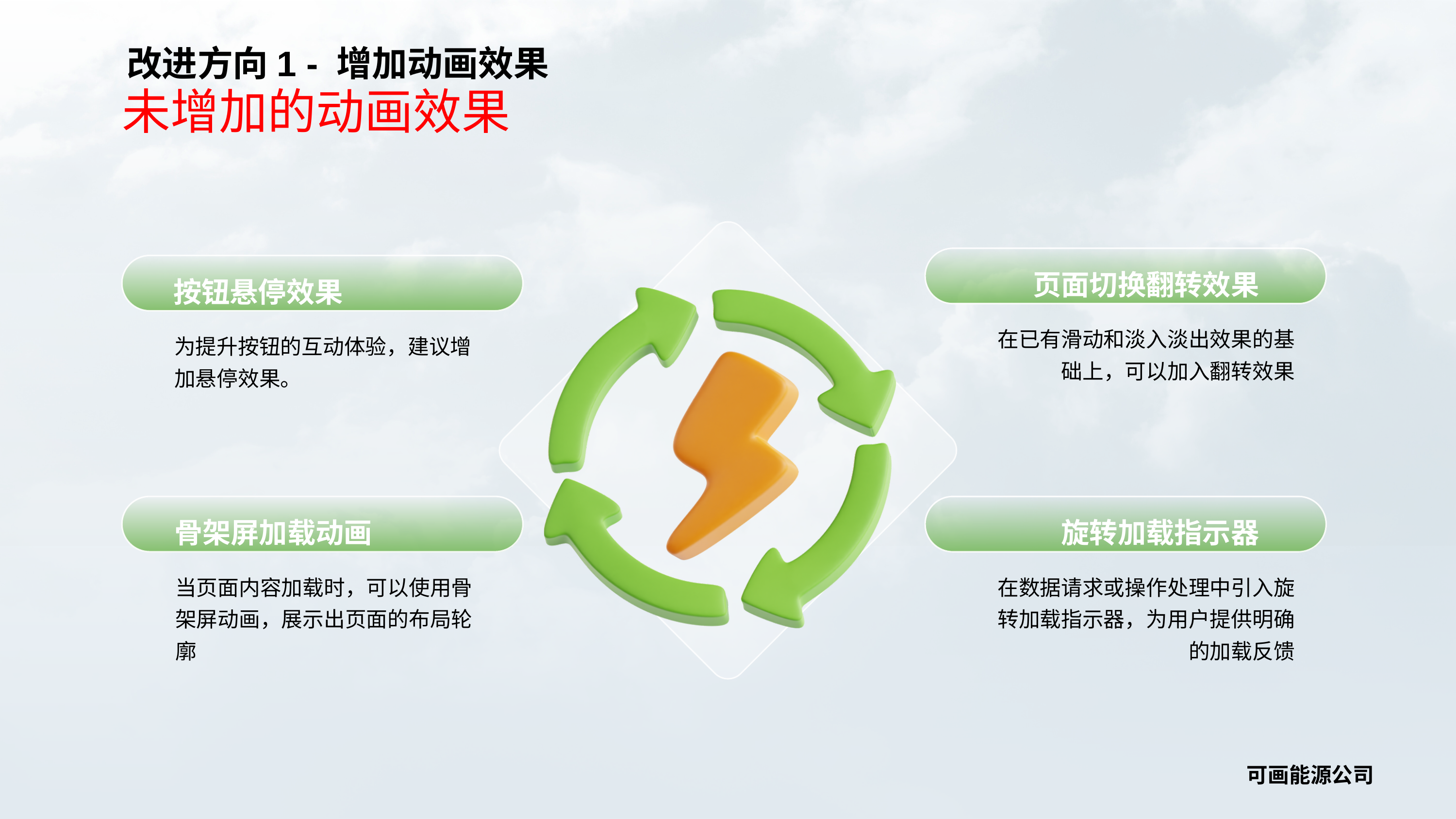

改进方向1 - 增加动画效果
未增加的动画效果

页面切换翻转效果
在已有滑动和淡入淡出效果的基础上，可以加入翻转效果

按钮悬停效果
为提升按钮的互动体验，建议增加悬停效果。

骨架屏加载动画
当页面内容加载时，可以使用骨架屏动画，展示出页面的布局轮廓

旋转加载指示器
在数据请求或操作处理中引入旋转加载指示器，为用户提供明确的加载反馈
可画能源公司